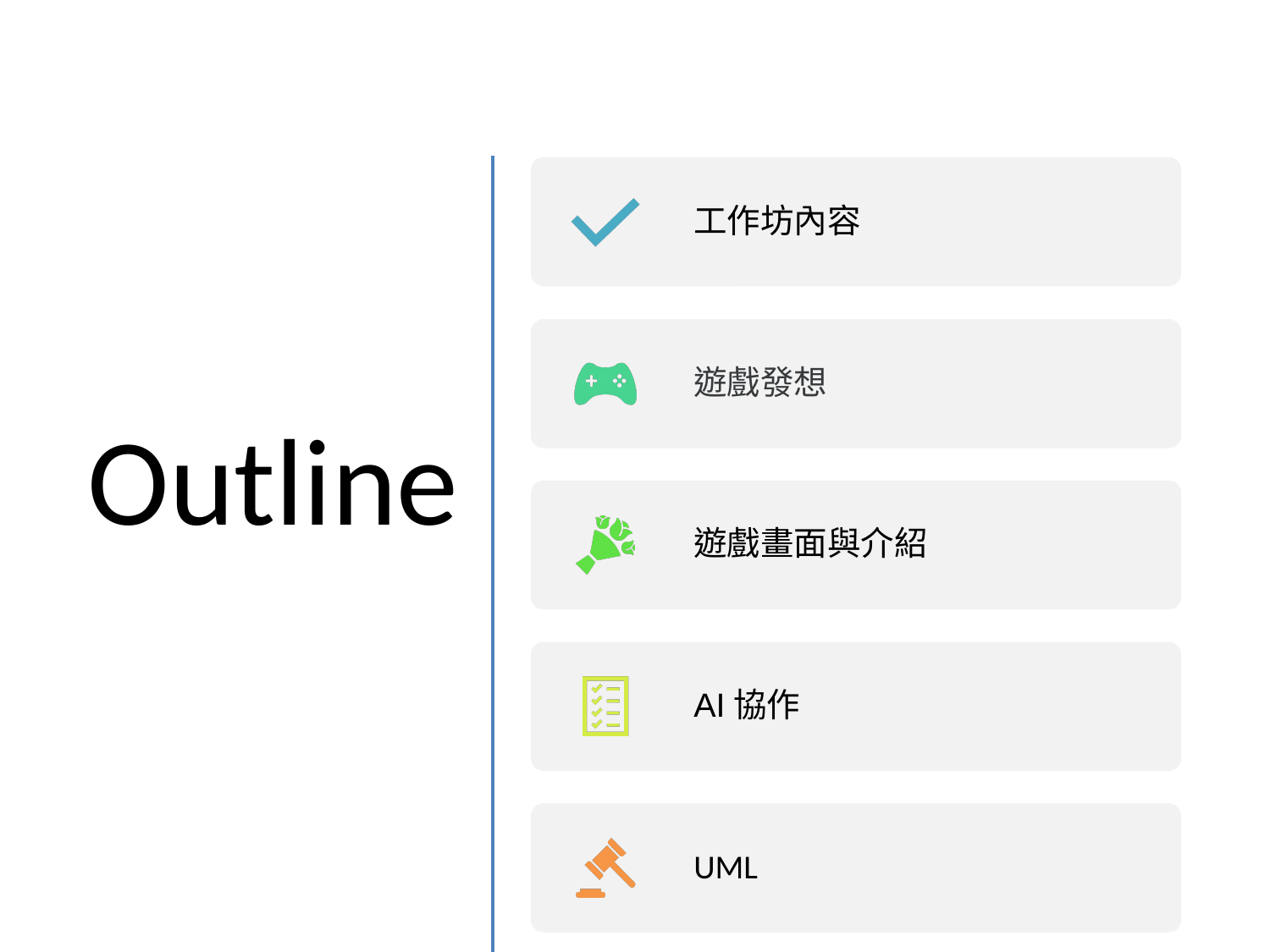

# Outline
工作坊內容
遊戲發想
遊戲畫面與介紹
AI協作
UML